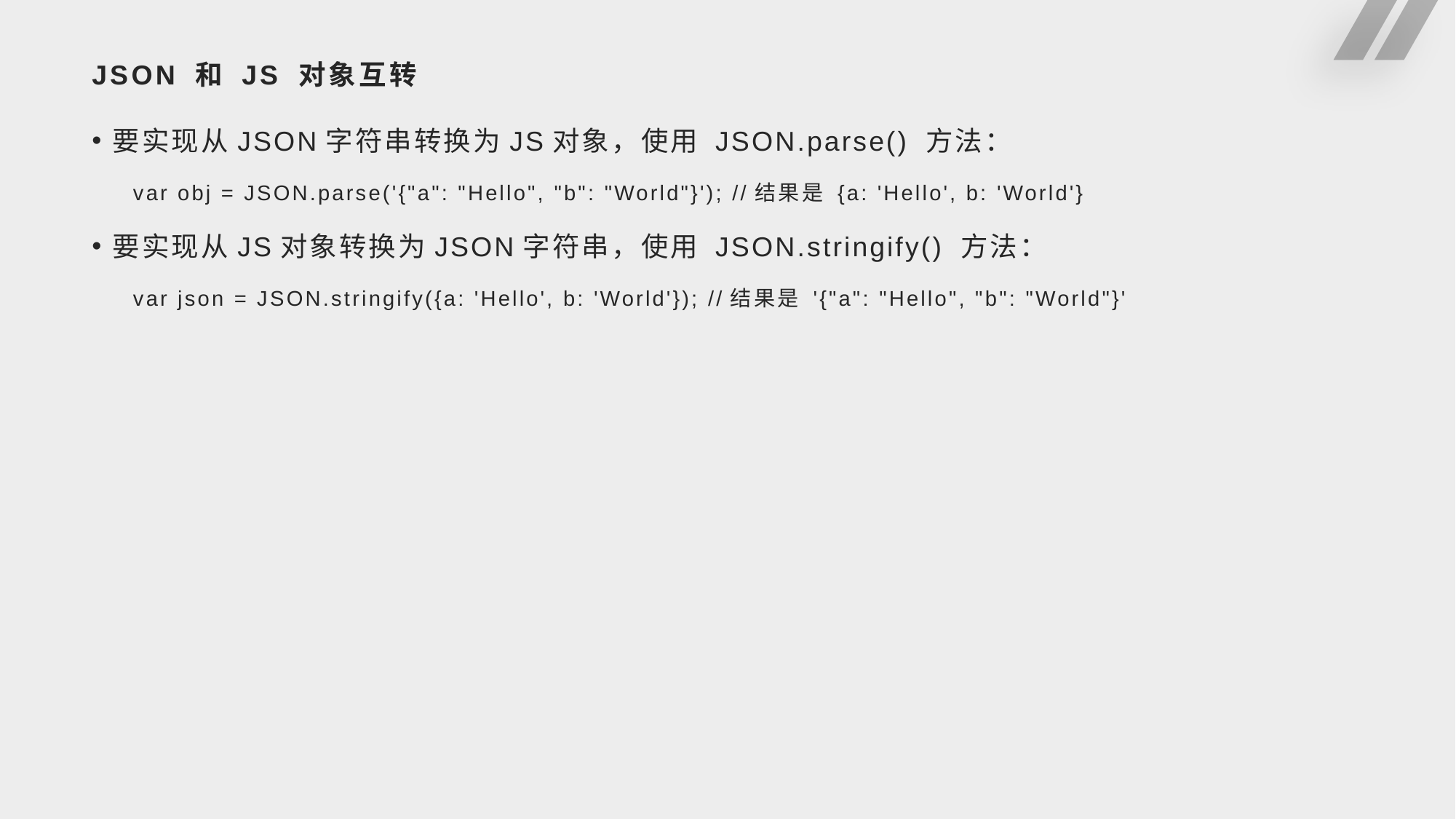

# JSON 和 JS 对象互转
要实现从JSON字符串转换为JS对象，使用 JSON.parse() 方法：
var obj = JSON.parse('{"a": "Hello", "b": "World"}'); //结果是 {a: 'Hello', b: 'World'}
要实现从JS对象转换为JSON字符串，使用 JSON.stringify() 方法：
var json = JSON.stringify({a: 'Hello', b: 'World'}); //结果是 '{"a": "Hello", "b": "World"}'